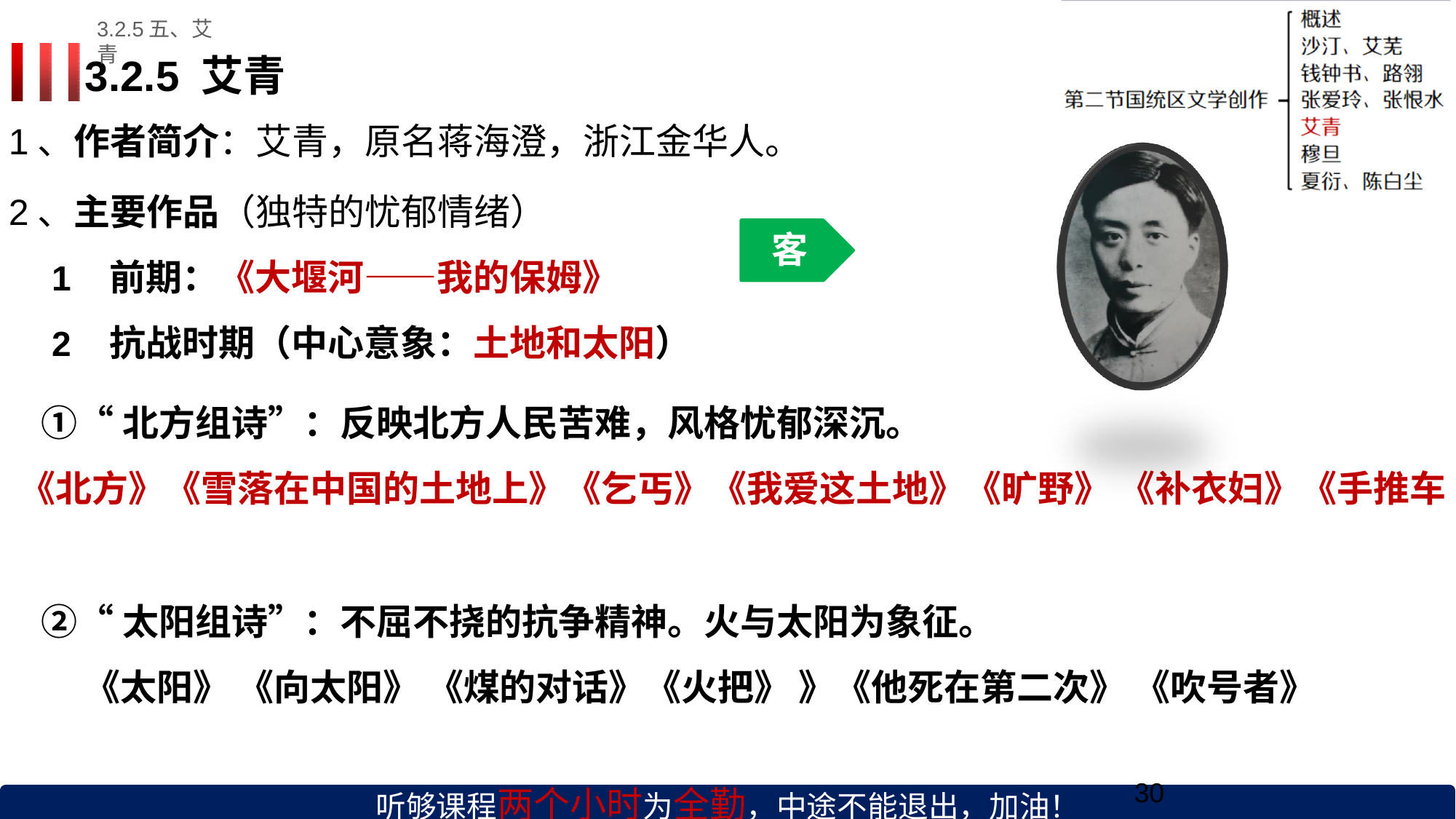

3.2.5五、艾青

# 3.2.5 艾青
1、作者简介：艾青，原名蒋海澄，浙江金华人。
2、主要作品（独特的忧郁情绪）

客
前期：《大堰河——我的保姆》
抗战时期（中心意象：土地和太阳）
①“北方组诗”：反映北方人民苦难，风格忧郁深沉。
《北方》《雪落在中国的土地上》《乞丐》《我爱这土地》《旷野》 《补衣妇》《手推车

②“太阳组诗”：不屈不挠的抗争精神。火与太阳为象征。
《太阳》 《向太阳》 《煤的对话》《火把》 》《他死在第二次》 《吹号者》
30

听够课程两个小时为全勤，中途不能退出，加油！